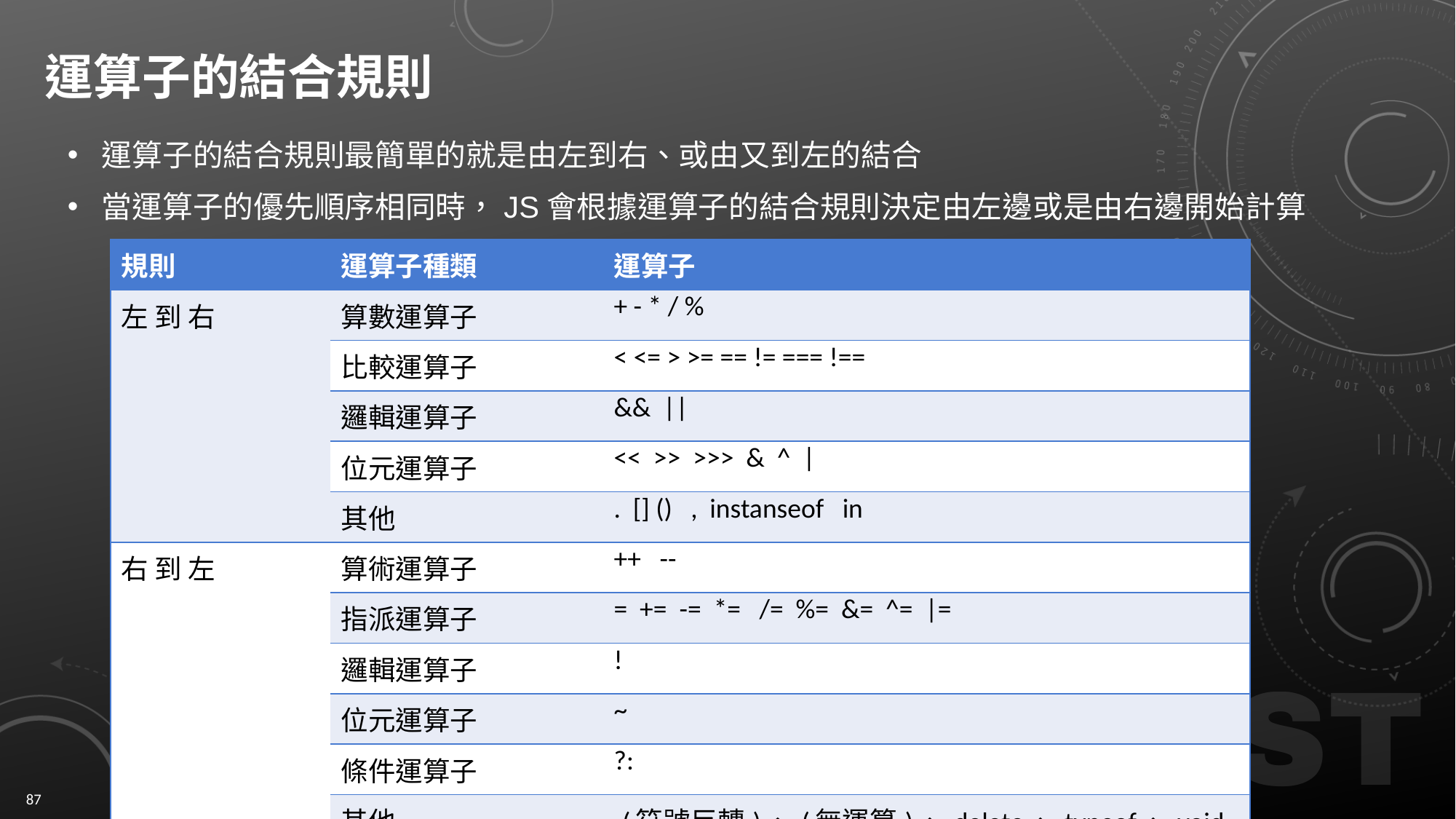

# 運算子的結合規則
運算子的結合規則最簡單的就是由左到右、或由又到左的結合
當運算子的優先順序相同時，JS會根據運算子的結合規則決定由左邊或是由右邊開始計算
| 規則 | 運算子種類 | 運算子 |
| --- | --- | --- |
| 左 到 右 | 算數運算子 | + - \* / % |
|  | 比較運算子 | < <= > >= == != === !== |
|  | 邏輯運算子 | && || |
|  | 位元運算子 | << >> >>> & ^ | |
|  | 其他 | . [] () , instanseof in |
| 右 到 左 | 算術運算子 | ++ -- |
|  | 指派運算子 | = += -= \*= /= %= &= ^= |= |
|  | 邏輯運算子 | ! |
|  | 位元運算子 | ~ |
|  | 條件運算子 | ?: |
|  | 其他 | -(符號反轉)、(無運算)、delete、typeof、void |